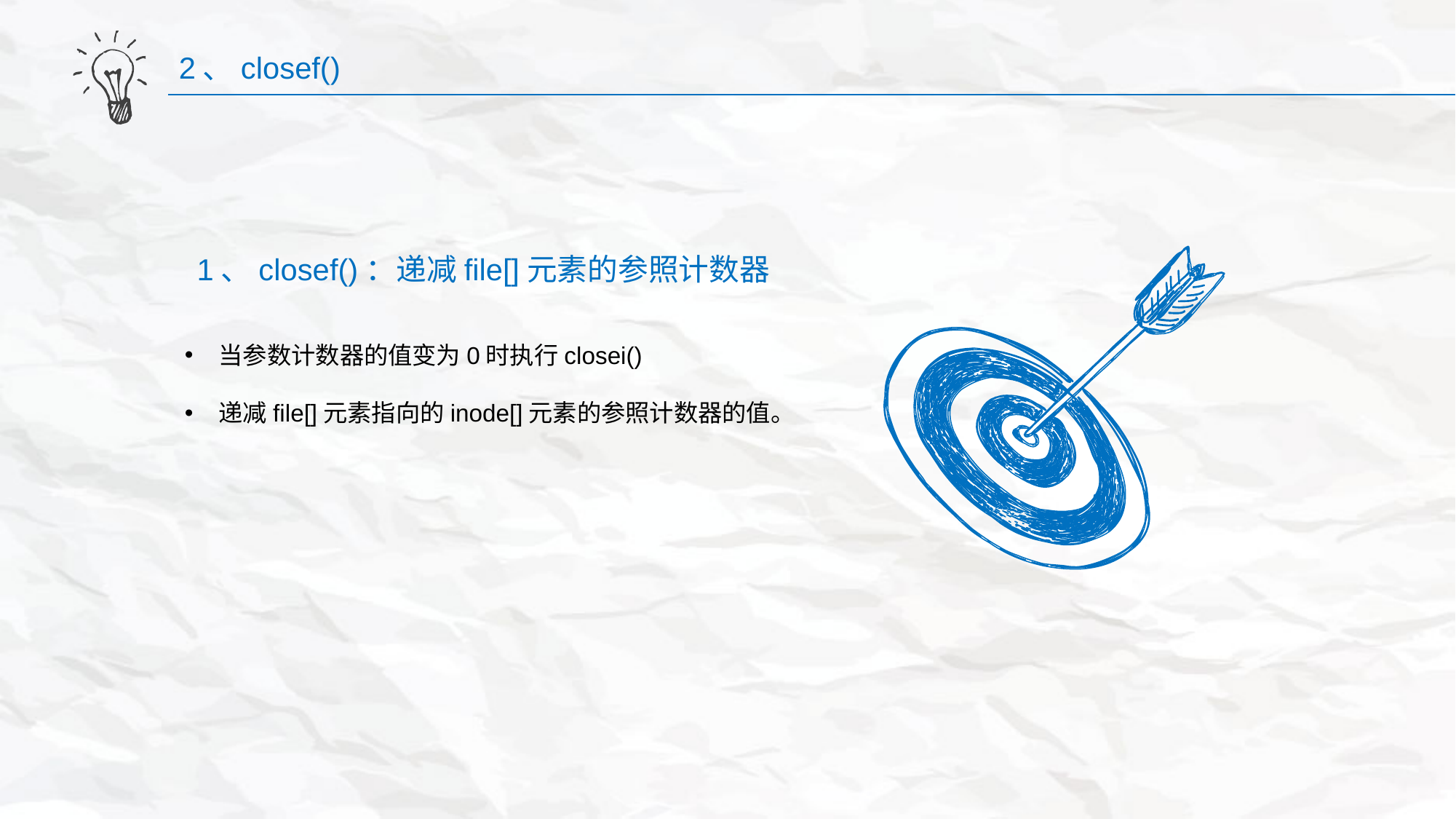

2、closef()
1、closef()：递减file[]元素的参照计数器
当参数计数器的值变为0时执行closei()

递减file[]元素指向的inode[]元素的参照计数器的值。